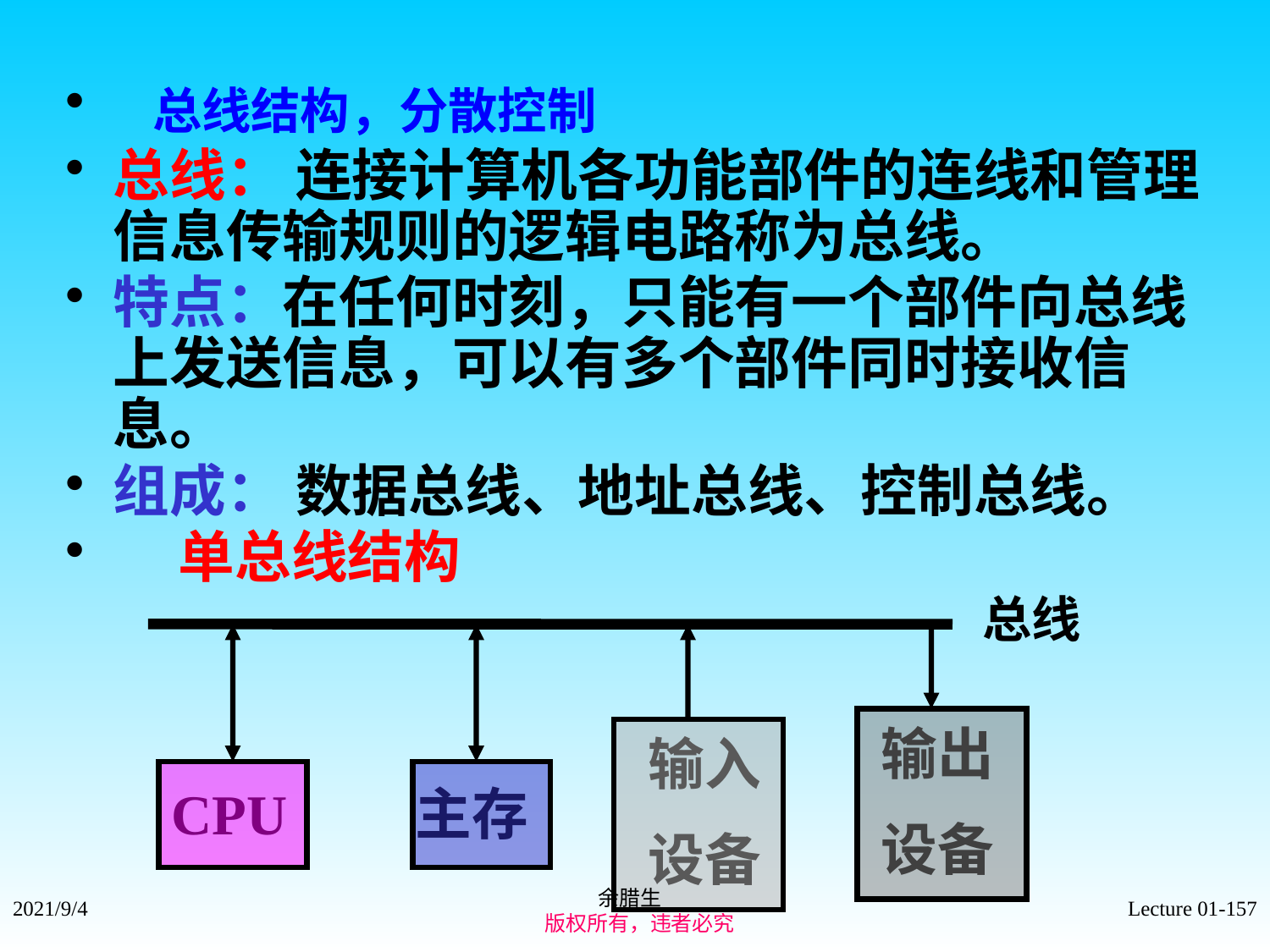

总线结构，分散控制
总线： 连接计算机各功能部件的连线和管理信息传输规则的逻辑电路称为总线。
特点：在任何时刻，只能有一个部件向总线上发送信息，可以有多个部件同时接收信息。
组成： 数据总线、地址总线、控制总线。
    单总线结构
总线

输出
设备

输入
设备

CPU
主存
余腊生
 版权所有，违者必究
2021/9/4
Lecture 01-157